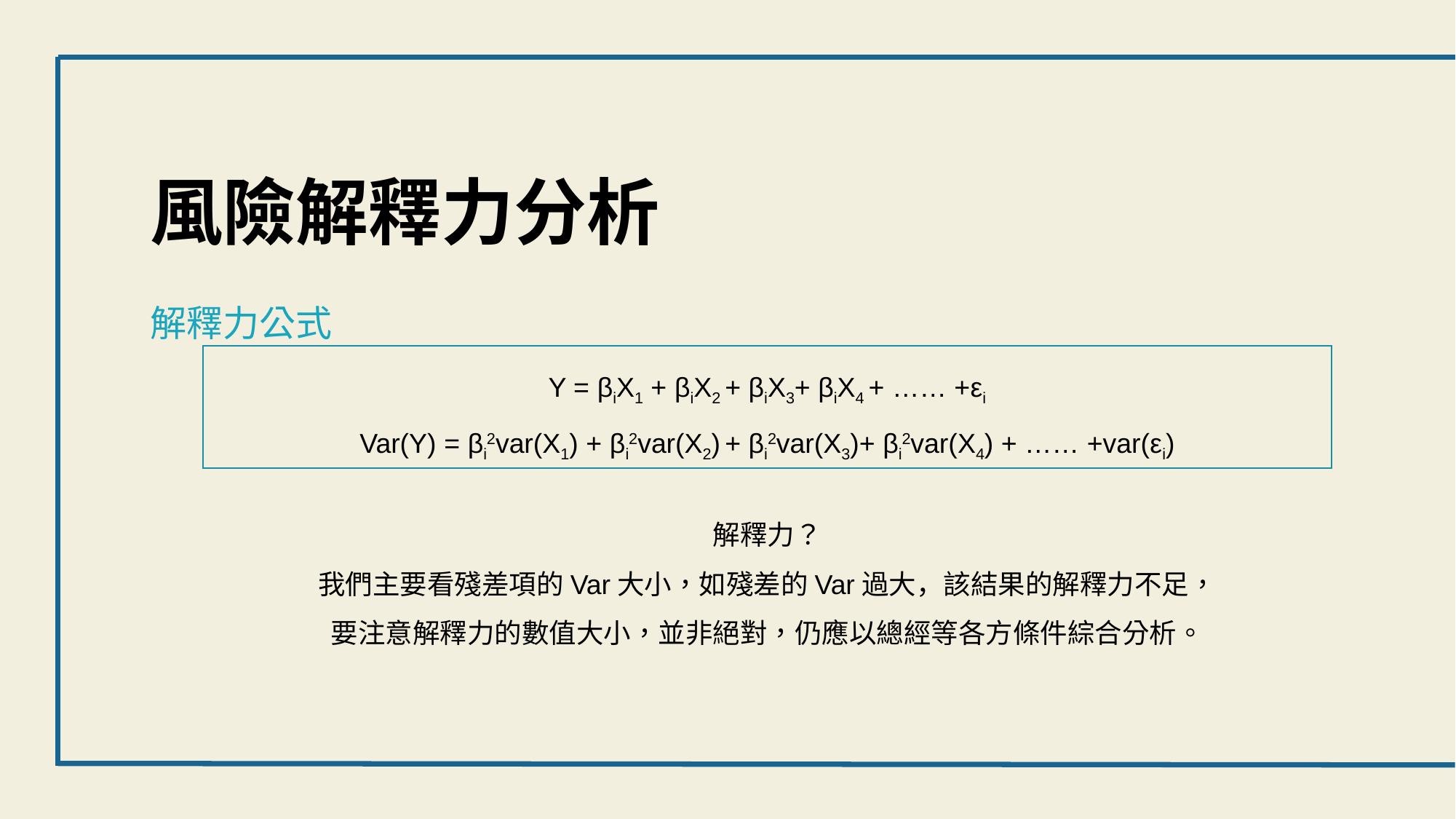

風險解釋力分析
解釋力公式
Y = βiX1 + βiX2 + βiX3+ βiX4 + …… +εi
Var(Y) = βi2var(X1) + βi2var(X2) + βi2var(X3)+ βi2var(X4) + …… +var(εi)
解釋力？
我們主要看殘差項的Var大小，如殘差的Var過大，該結果的解釋力不足，要注意解釋力的數值大小，並非絕對，仍應以總經等各方條件綜合分析。